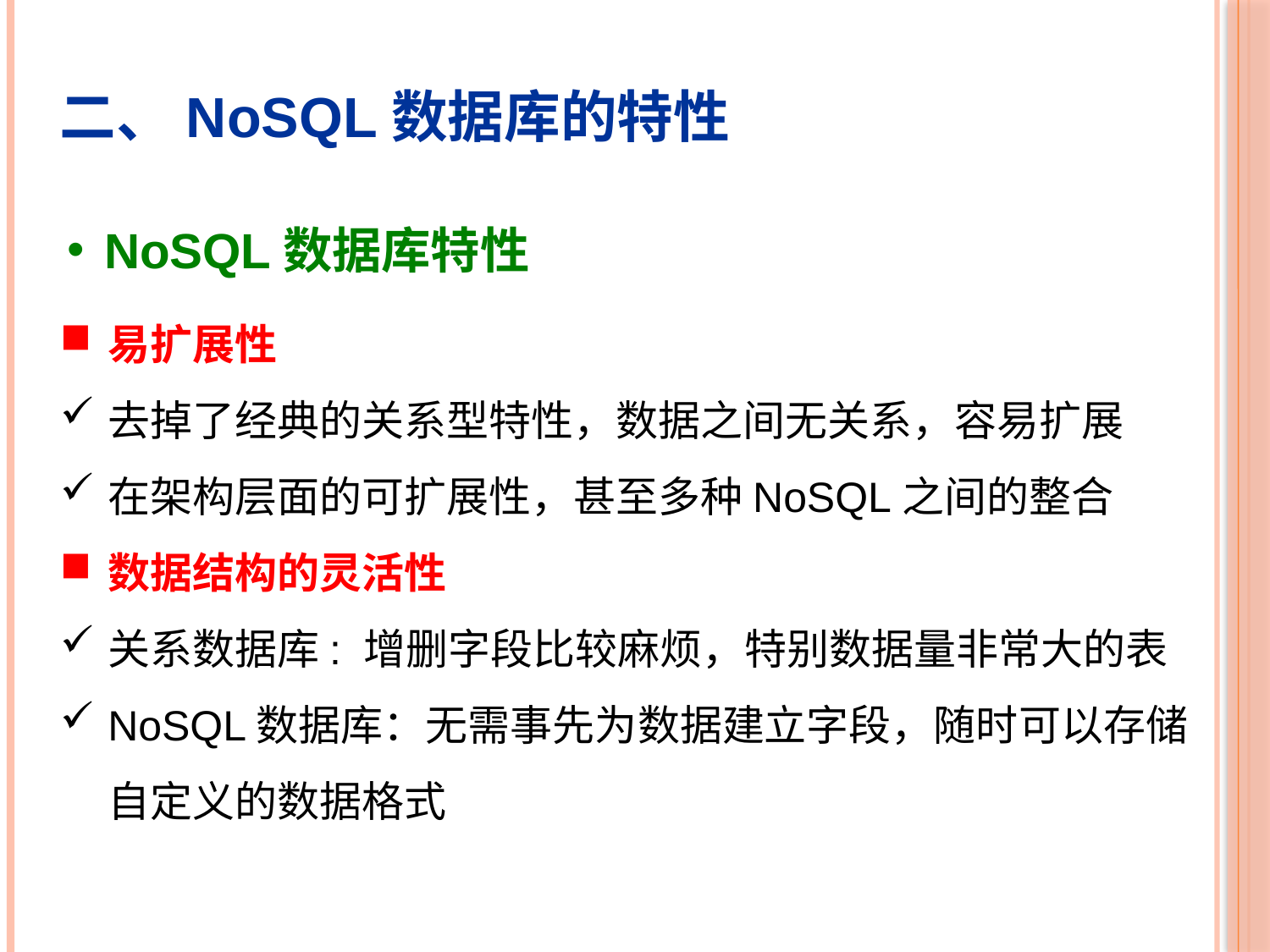

二、NoSQL数据库的特性
NoSQL数据库特性
易扩展性
去掉了经典的关系型特性，数据之间无关系，容易扩展
在架构层面的可扩展性，甚至多种NoSQL之间的整合
数据结构的灵活性
关系数据库: 增删字段比较麻烦，特别数据量非常大的表
NoSQL数据库：无需事先为数据建立字段，随时可以存储自定义的数据格式